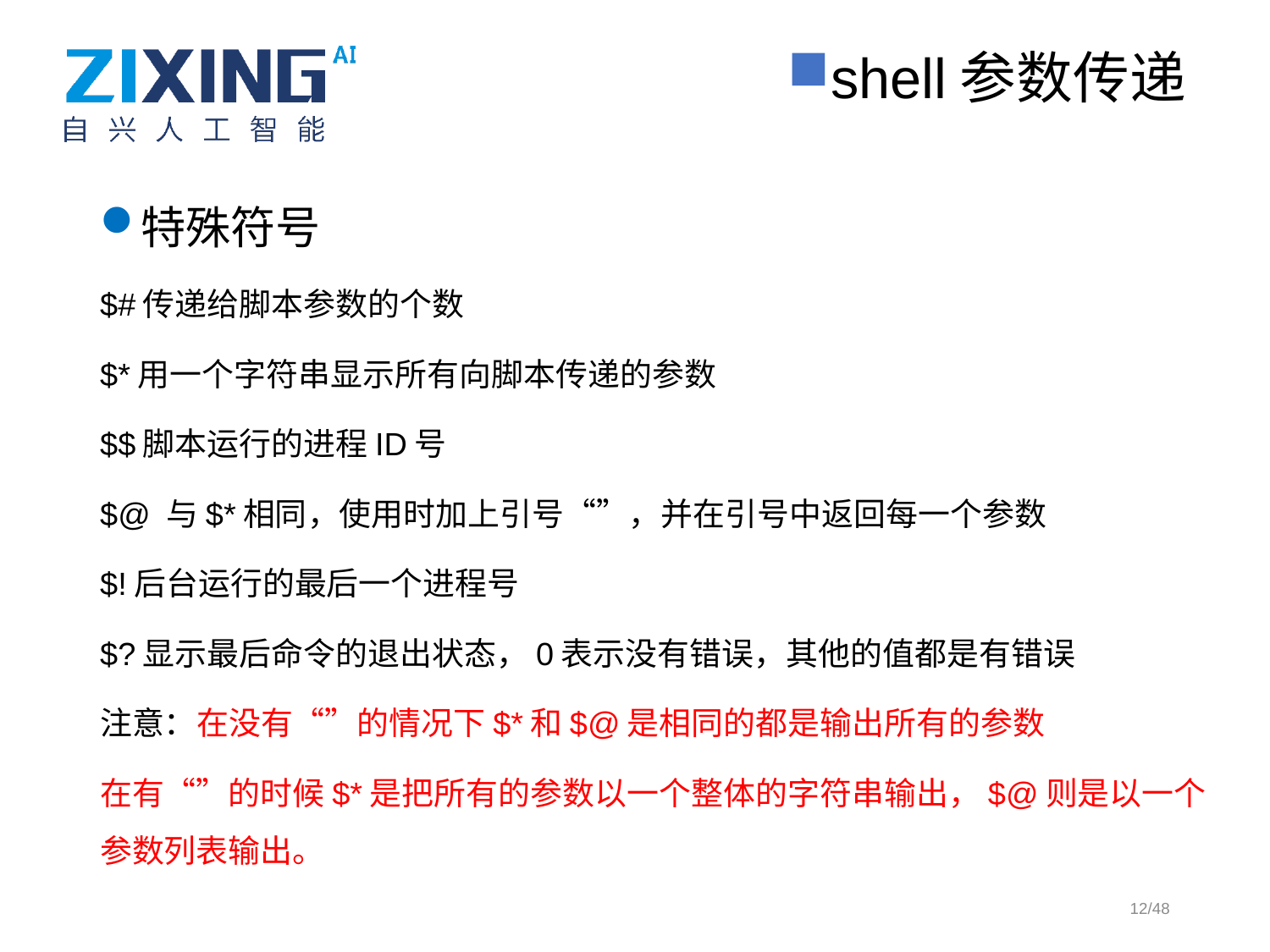

shell参数传递
特殊符号
$#传递给脚本参数的个数
$*用一个字符串显示所有向脚本传递的参数
$$脚本运行的进程ID号
$@ 与$*相同，使用时加上引号“”，并在引号中返回每一个参数
$!后台运行的最后一个进程号
$?显示最后命令的退出状态，0表示没有错误，其他的值都是有错误
注意：在没有“”的情况下$*和$@是相同的都是输出所有的参数
在有“”的时候$*是把所有的参数以一个整体的字符串输出，$@则是以一个参数列表输出。
12/48